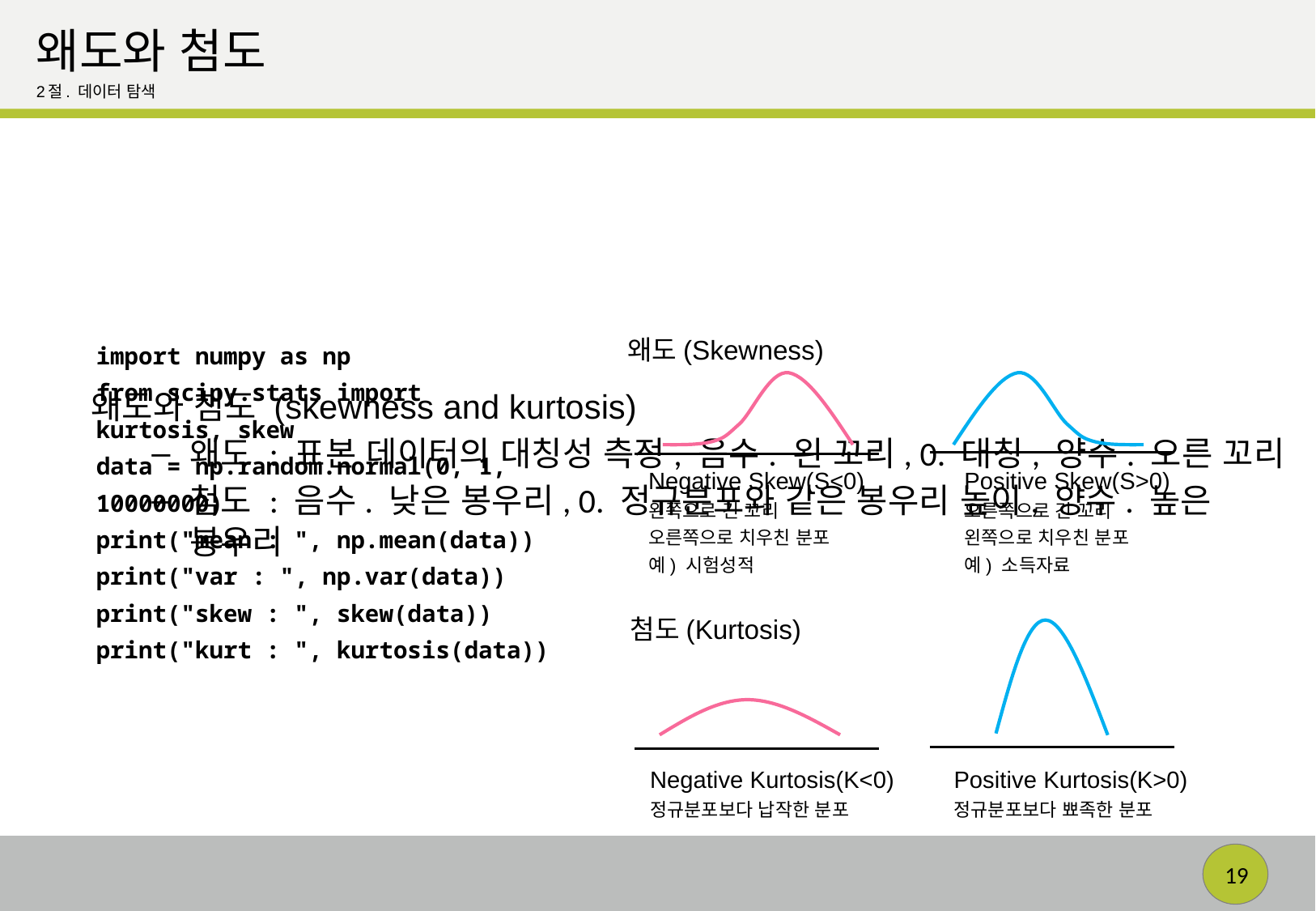

# 왜도와 첨도
2절. 데이터 탐색
왜도와 첨도 (skewness and kurtosis)
왜도 : 표본 데이터의 대칭성 측정, 음수. 왼 꼬리, 0. 대칭, 양수. 오른 꼬리
첨도 : 음수. 낮은 봉우리, 0. 정규분포와 같은 봉우리 높이, 양수. 높은 봉우리

import numpy as np
from scipy.stats import kurtosis, skew
data = np.random.normal(0, 1, 10000000)
print("mean : ", np.mean(data))
print("var : ", np.var(data))
print("skew : ", skew(data))
print("kurt : ", kurtosis(data))
왜도(Skewness)

Negative Skew(S<0)
왼쪽으로 긴 꼬리
오른쪽으로 치우친 분포
예) 시험성적
Positive Skew(S>0)
오른쪽으로 긴 꼬리
왼쪽으로 치우친 분포
예) 소득자료
첨도(Kurtosis)

Negative Kurtosis(K<0)
정규분포보다 납작한 분포
Positive Kurtosis(K>0)
정규분포보다 뾰족한 분포